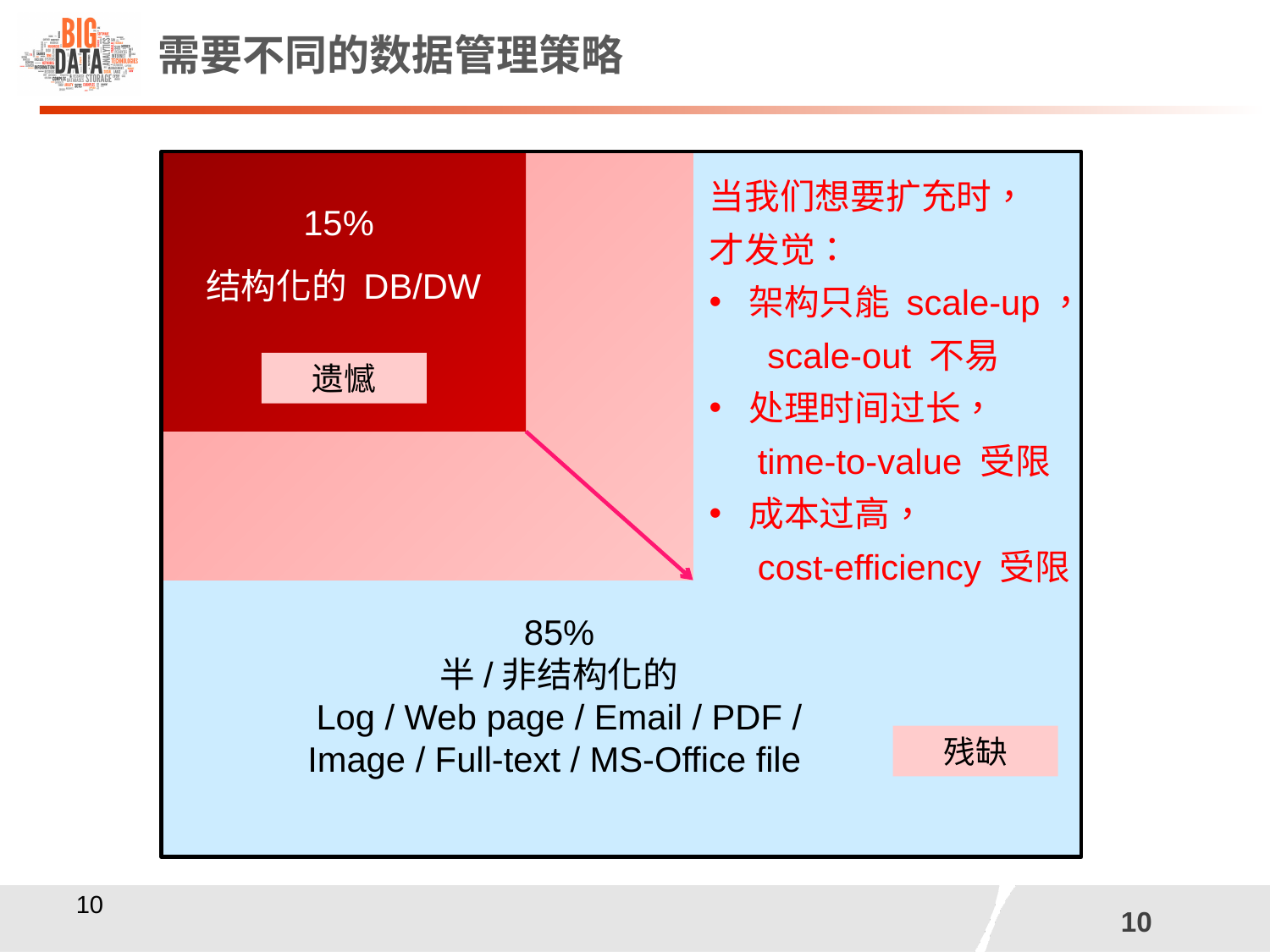

需要不同的数据管理策略

15%
结构化的 DB/DW

85%
半/非结构化的
Log / Web page / Email / PDF / Image / Full-text / MS-Office file
当我们想要扩充时，
才发觉：
架构只能 scale-up，
      scale-out 不易
处理时间过长，
     time-to-value 受限
成本过高，
     cost-efficiency 受限
遗憾
残缺
10